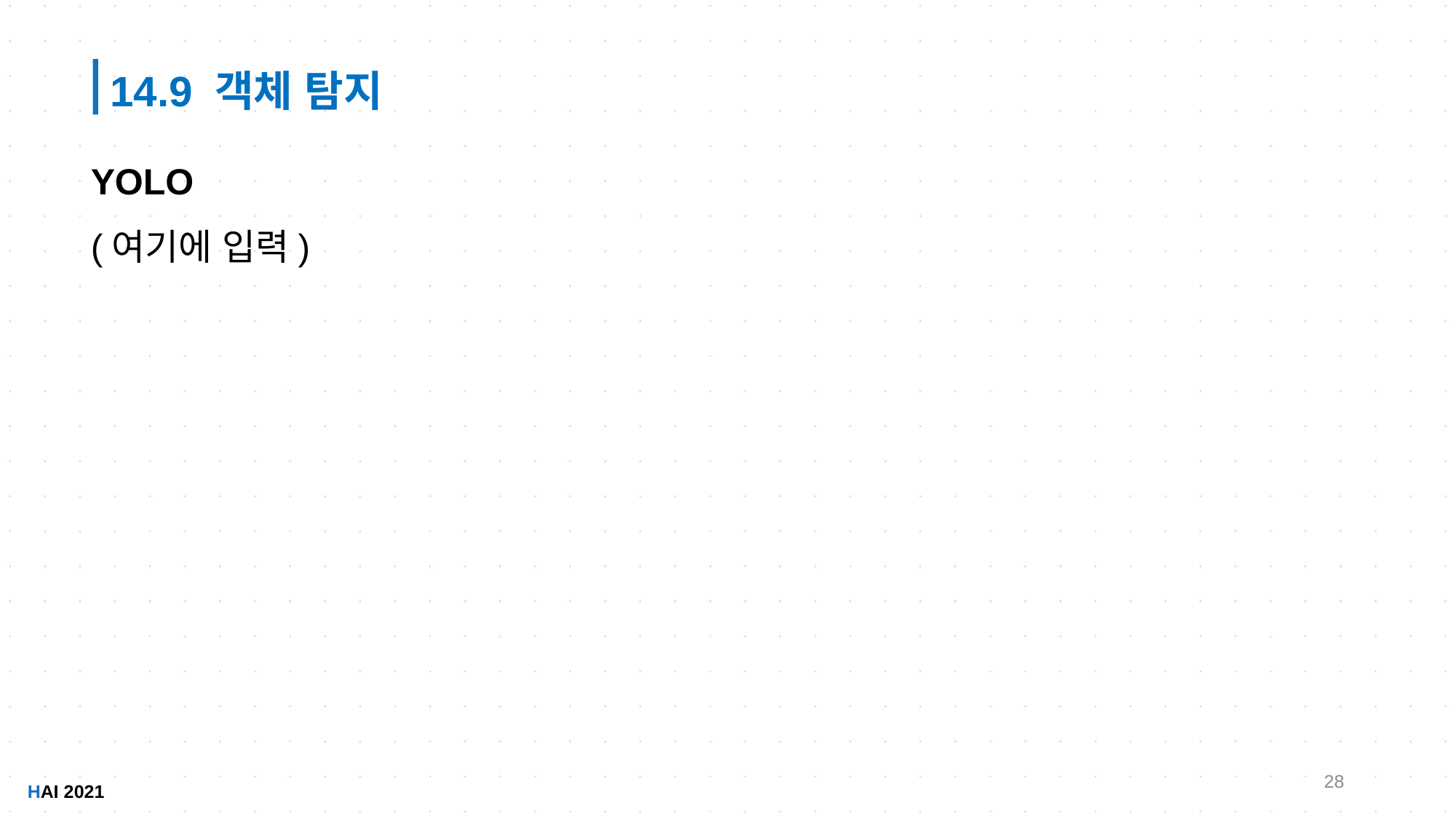

14.9 객체 탐지
YOLO
(여기에 입력)
28
HAI 2021